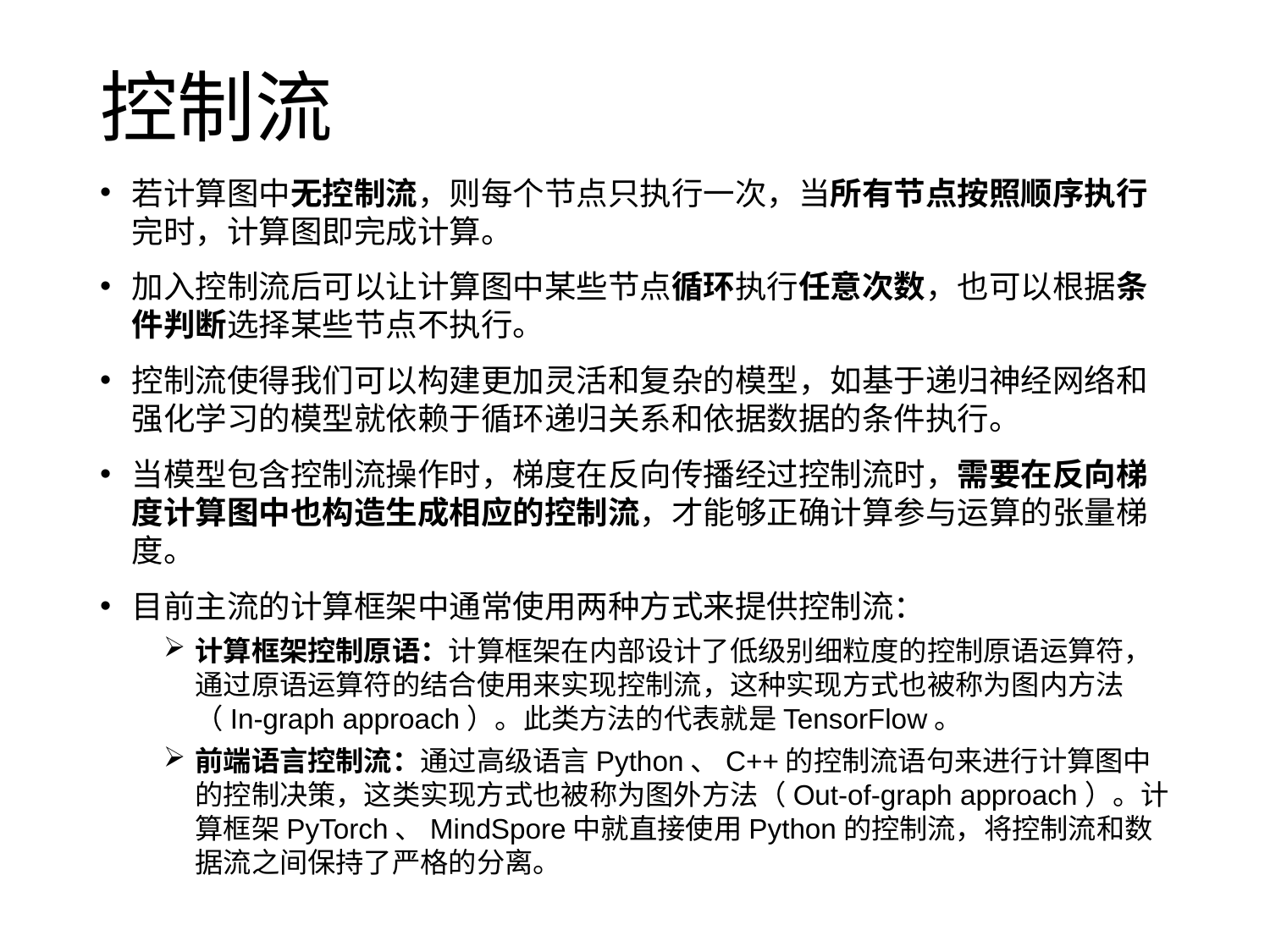

# 控制流
若计算图中无控制流，则每个节点只执行一次，当所有节点按照顺序执行完时，计算图即完成计算。
加入控制流后可以让计算图中某些节点循环执行任意次数，也可以根据条件判断选择某些节点不执行。
控制流使得我们可以构建更加灵活和复杂的模型，如基于递归神经网络和强化学习的模型就依赖于循环递归关系和依据数据的条件执行。
当模型包含控制流操作时，梯度在反向传播经过控制流时，需要在反向梯度计算图中也构造生成相应的控制流，才能够正确计算参与运算的张量梯度。
目前主流的计算框架中通常使用两种方式来提供控制流：
计算框架控制原语：计算框架在内部设计了低级别细粒度的控制原语运算符，通过原语运算符的结合使用来实现控制流，这种实现方式也被称为图内方法（In-graph approach）。此类方法的代表就是TensorFlow。
前端语言控制流：通过高级语言Python、C++的控制流语句来进行计算图中的控制决策，这类实现方式也被称为图外方法（Out-of-graph approach）。计算框架PyTorch、MindSpore中就直接使用Python的控制流，将控制流和数据流之间保持了严格的分离。